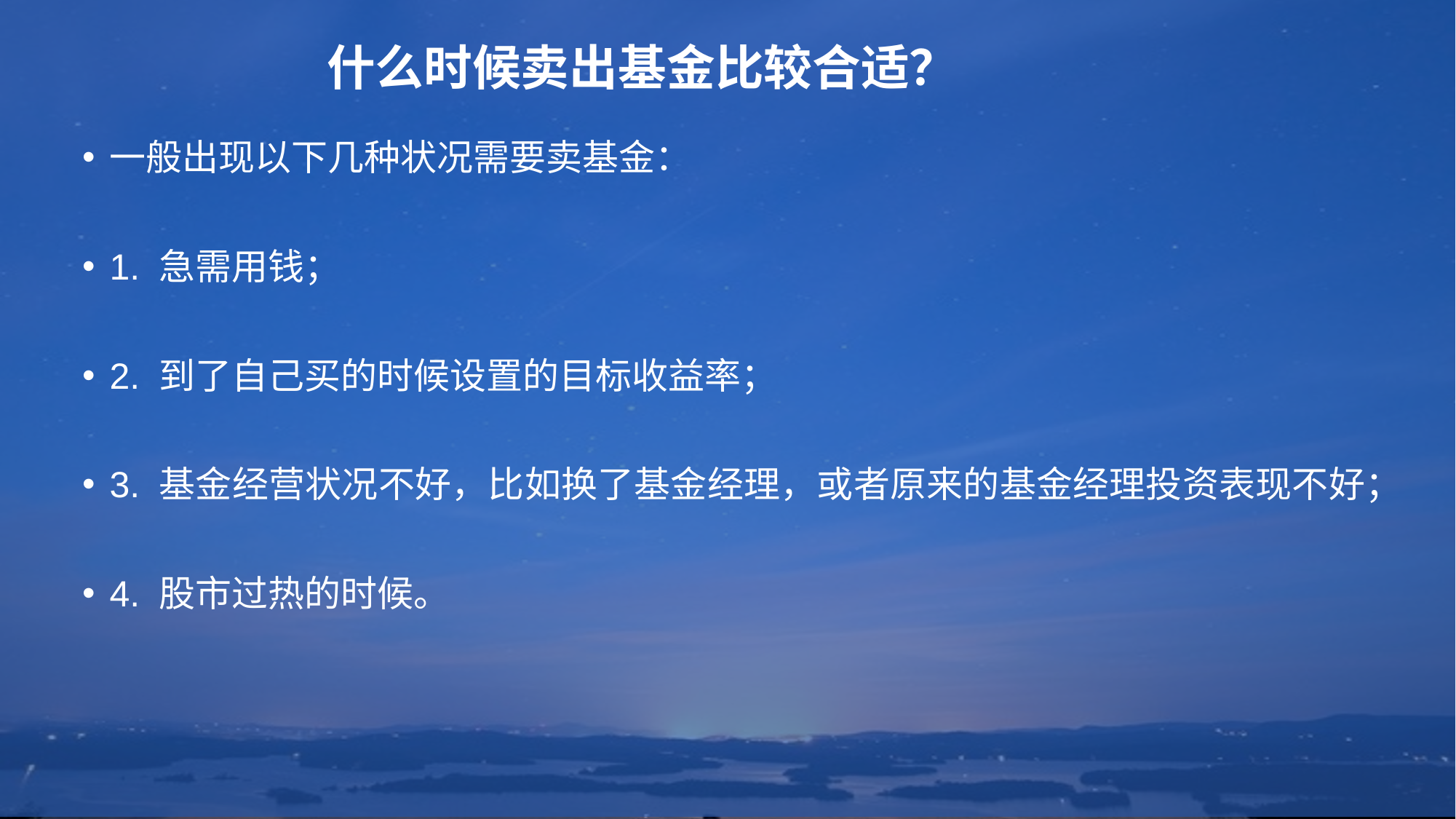

# 什么时候卖出基金比较合适？
一般出现以下几种状况需要卖基金：

1. 急需用钱；

2. 到了自己买的时候设置的目标收益率；

3. 基金经营状况不好，比如换了基金经理，或者原来的基金经理投资表现不好；

4. 股市过热的时候。